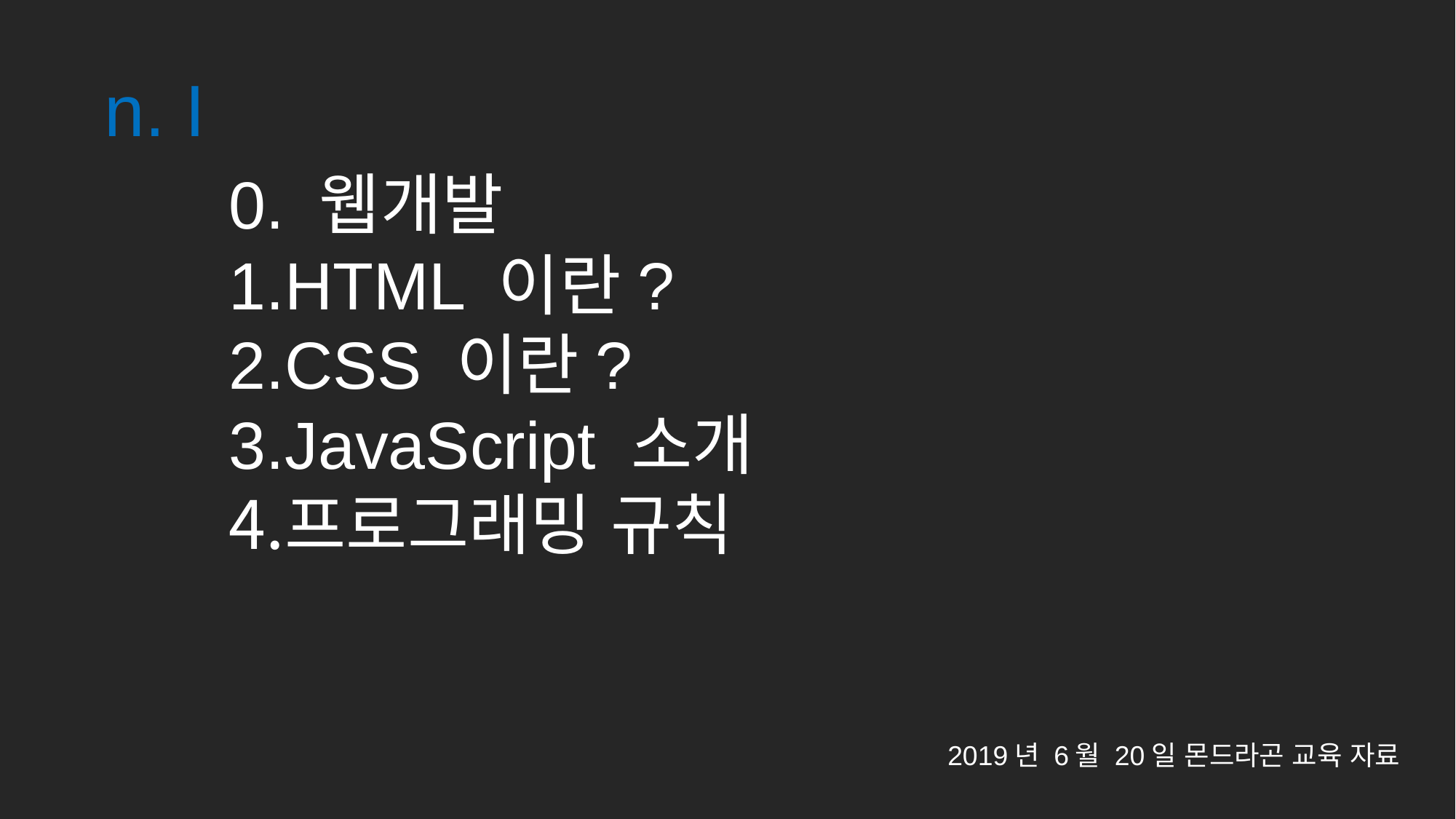

n. I
0. 웹개발
HTML 이란?
CSS 이란?
JavaScript 소개
프로그래밍 규칙
2019년 6월 20일 몬드라곤 교육 자료